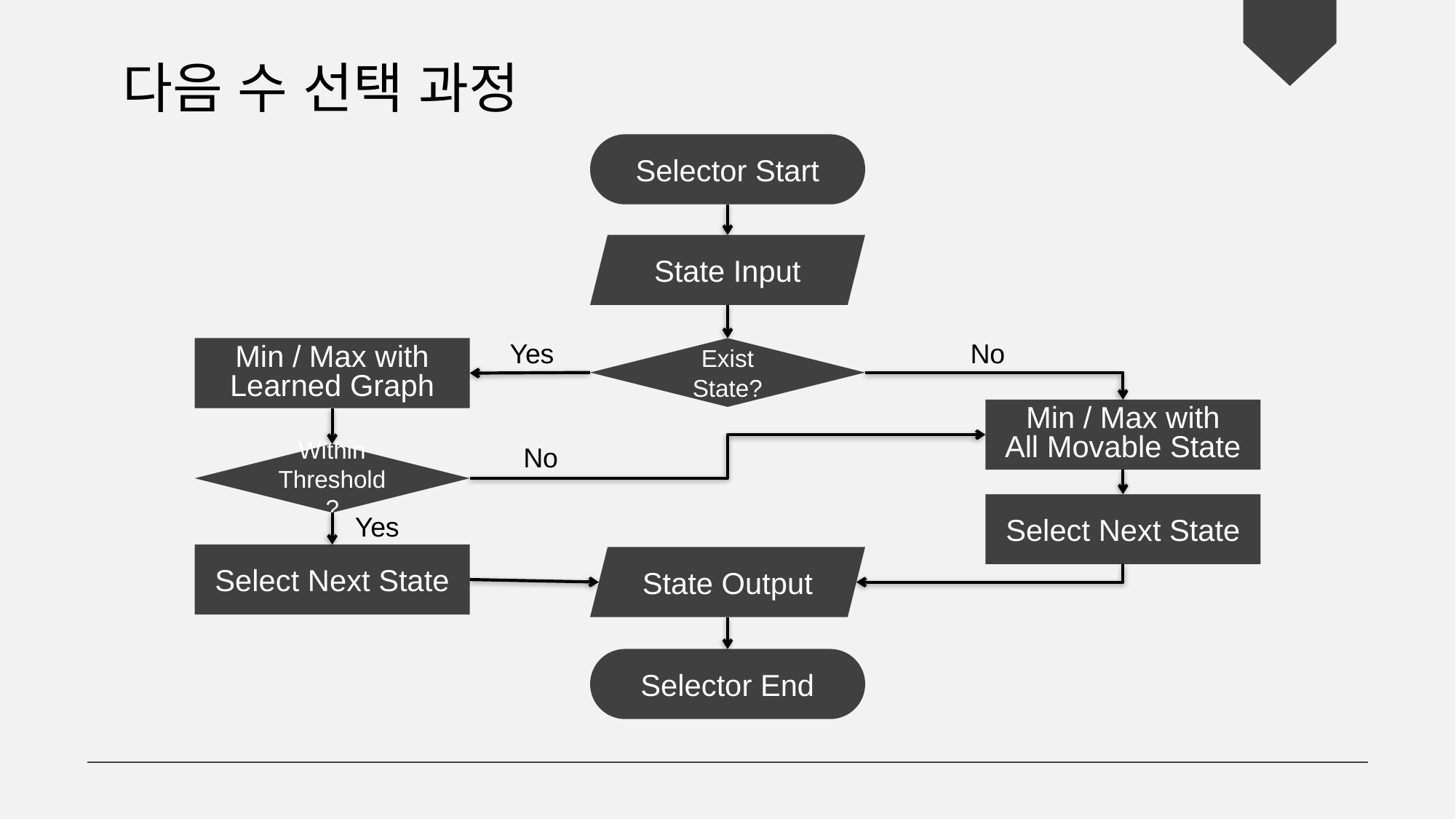

다음 수 선택 과정
Selector Start
State Input
Yes
No
Min / Max with Learned Graph
Exist State?
Min / Max with
All Movable State
No
Within Threshold?
Select Next State
Yes
Select Next State
State Output
Selector End